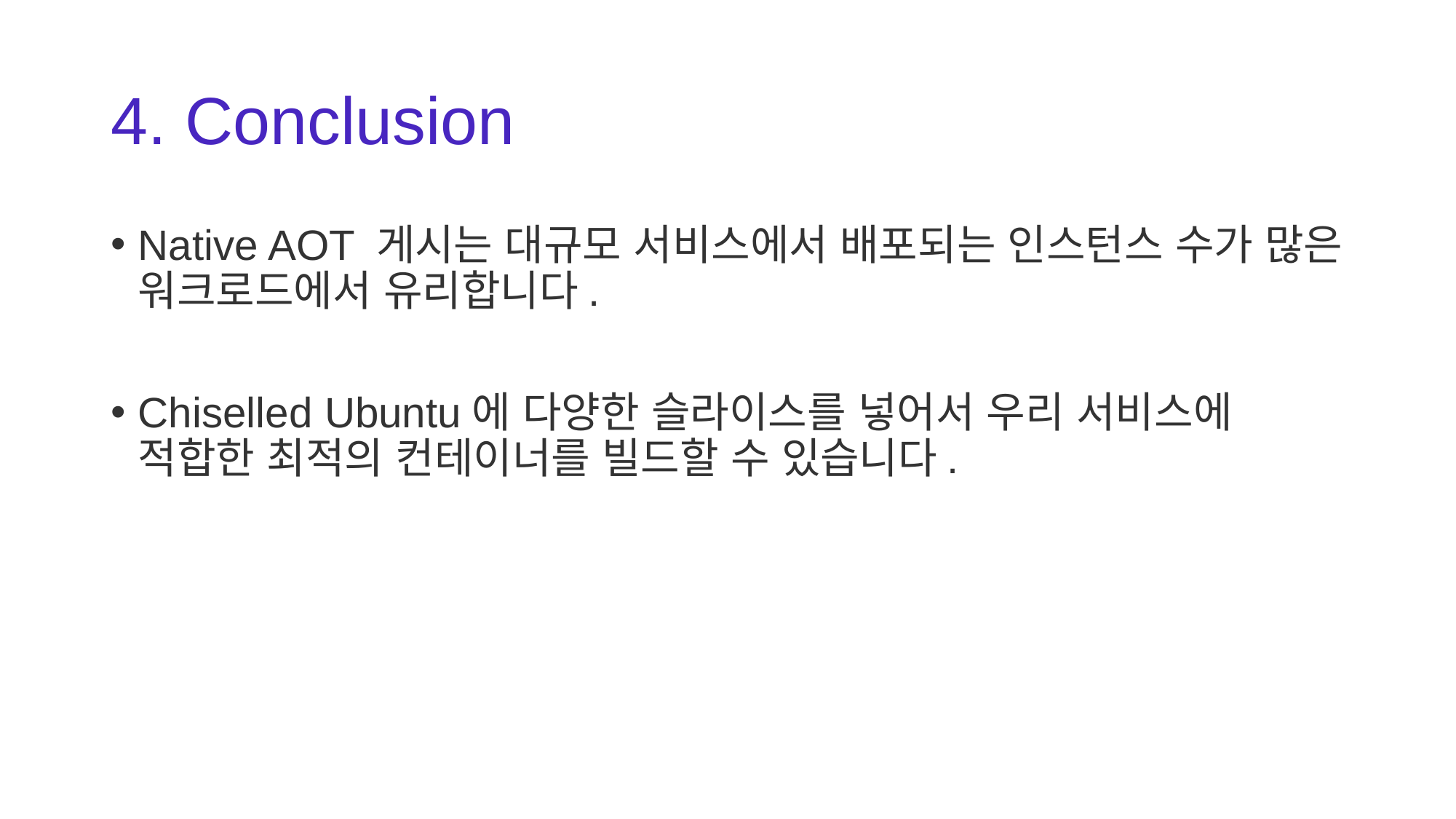

# 4. Conclusion
Native AOT 게시는 대규모 서비스에서 배포되는 인스턴스 수가 많은 워크로드에서 유리합니다.

Chiselled Ubuntu에 다양한 슬라이스를 넣어서 우리 서비스에 적합한 최적의 컨테이너를 빌드할 수 있습니다.